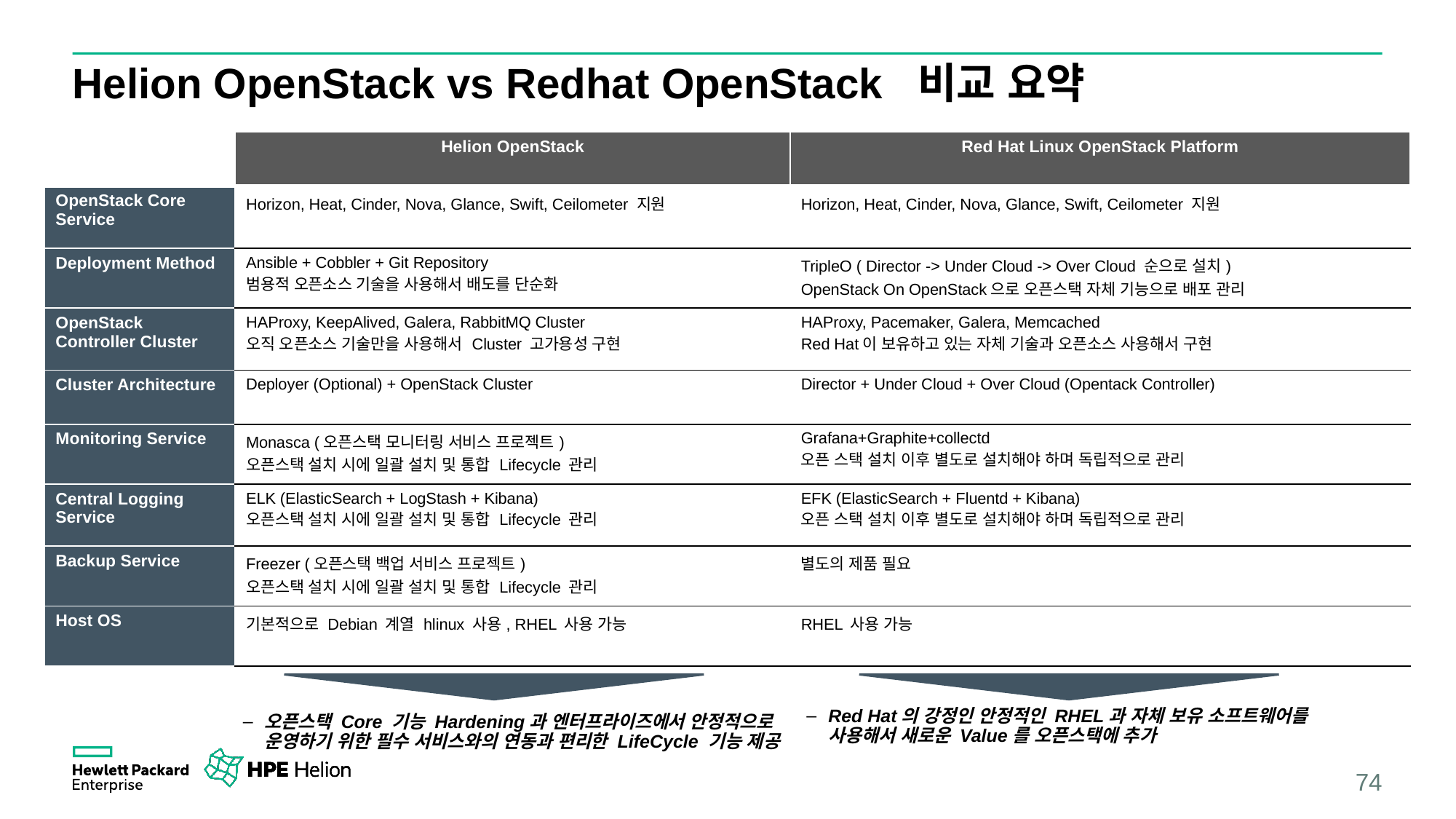

# Helion OpenStack vs Redhat OpenStack  비교 요약
|  | Helion OpenStack | Red Hat Linux OpenStack Platform |
| --- | --- | --- |
| OpenStack Core Service | Horizon, Heat, Cinder, Nova, Glance, Swift, Ceilometer 지원 | Horizon, Heat, Cinder, Nova, Glance, Swift, Ceilometer 지원 |
| Deployment Method | Ansible + Cobbler + Git Repository 범용적 오픈소스 기술을 사용해서 배도를 단순화 | TripleO ( Director -> Under Cloud -> Over Cloud 순으로 설치) OpenStack On OpenStack으로 오픈스택 자체 기능으로 배포 관리 |
| OpenStack Controller Cluster | HAProxy, KeepAlived, Galera, RabbitMQ Cluster 오직 오픈소스 기술만을 사용해서 Cluster 고가용성 구현 | HAProxy, Pacemaker, Galera, Memcached Red Hat이 보유하고 있는 자체 기술과 오픈소스 사용해서 구현 |
| Cluster Architecture | Deployer (Optional) + OpenStack Cluster | Director + Under Cloud + Over Cloud (Opentack Controller) |
| Monitoring Service | Monasca (오픈스택 모니터링 서비스 프로젝트) 오픈스택 설치 시에 일괄 설치 및 통합 Lifecycle 관리 | Grafana+Graphite+collectd 오픈 스택 설치 이후 별도로 설치해야 하며 독립적으로 관리 |
| Central Logging Service | ELK (ElasticSearch + LogStash + Kibana) 오픈스택 설치 시에 일괄 설치 및 통합 Lifecycle 관리 | EFK (ElasticSearch + Fluentd + Kibana) 오픈 스택 설치 이후 별도로 설치해야 하며 독립적으로 관리 |
| Backup Service | Freezer (오픈스택 백업 서비스 프로젝트) 오픈스택 설치 시에 일괄 설치 및 통합 Lifecycle 관리 | 별도의 제품 필요 |
| Host OS | 기본적으로 Debian 계열 hlinux 사용, RHEL 사용 가능 | RHEL 사용 가능 |

Red Hat의 강정인 안정적인 RHEL과 자체 보유 소프트웨어를 사용해서 새로운 Value를 오픈스택에 추가
오픈스택 Core 기능 Hardening과 엔터프라이즈에서 안정적으로 운영하기 위한 필수 서비스와의 연동과 편리한 LifeCycle 기능 제공
74